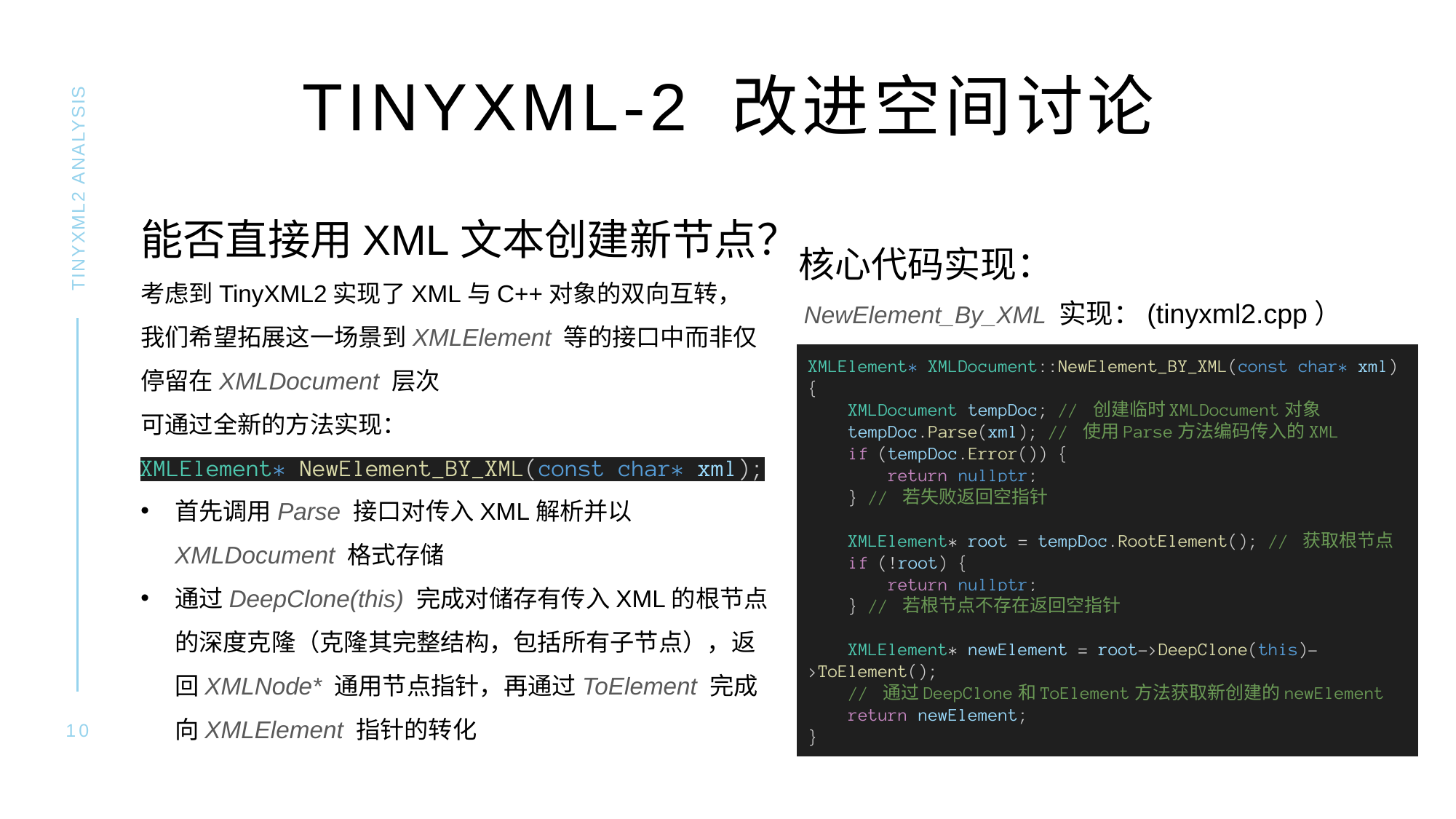

# TINYXML-2 改进空间讨论
TINYXML2 ANALYSIS
能否直接用XML文本创建新节点？
考虑到TinyXML2实现了XML与C++对象的双向互转，
我们希望拓展这一场景到XMLElement 等的接口中而非仅停留在XMLDocument 层次
可通过全新的方法实现：
XMLElement* NewElement_BY_XML(const char* xml);
首先调用Parse 接口对传入XML解析并以XMLDocument 格式存储
通过DeepClone(this) 完成对储存有传入XML的根节点的深度克隆（克隆其完整结构，包括所有子节点），返回XMLNode* 通用节点指针，再通过ToElement 完成向XMLElement 指针的转化

核心代码实现：
NewElement_By_XML 实现：(tinyxml2.cpp）

XMLElement* XMLDocument::NewElement_BY_XML(const char* xml) {
    XMLDocument tempDoc; // 创建临时XMLDocument对象
    tempDoc.Parse(xml); // 使用Parse方法编码传入的XML
    if (tempDoc.Error()) {
        return nullptr;
    } // 若失败返回空指针
    XMLElement* root = tempDoc.RootElement(); // 获取根节点
    if (!root) {
        return nullptr;
    } // 若根节点不存在返回空指针
    XMLElement* newElement = root->DeepClone(this)->ToElement();
    // 通过DeepClone和ToElement方法获取新创建的newElement
    return newElement;
}
10